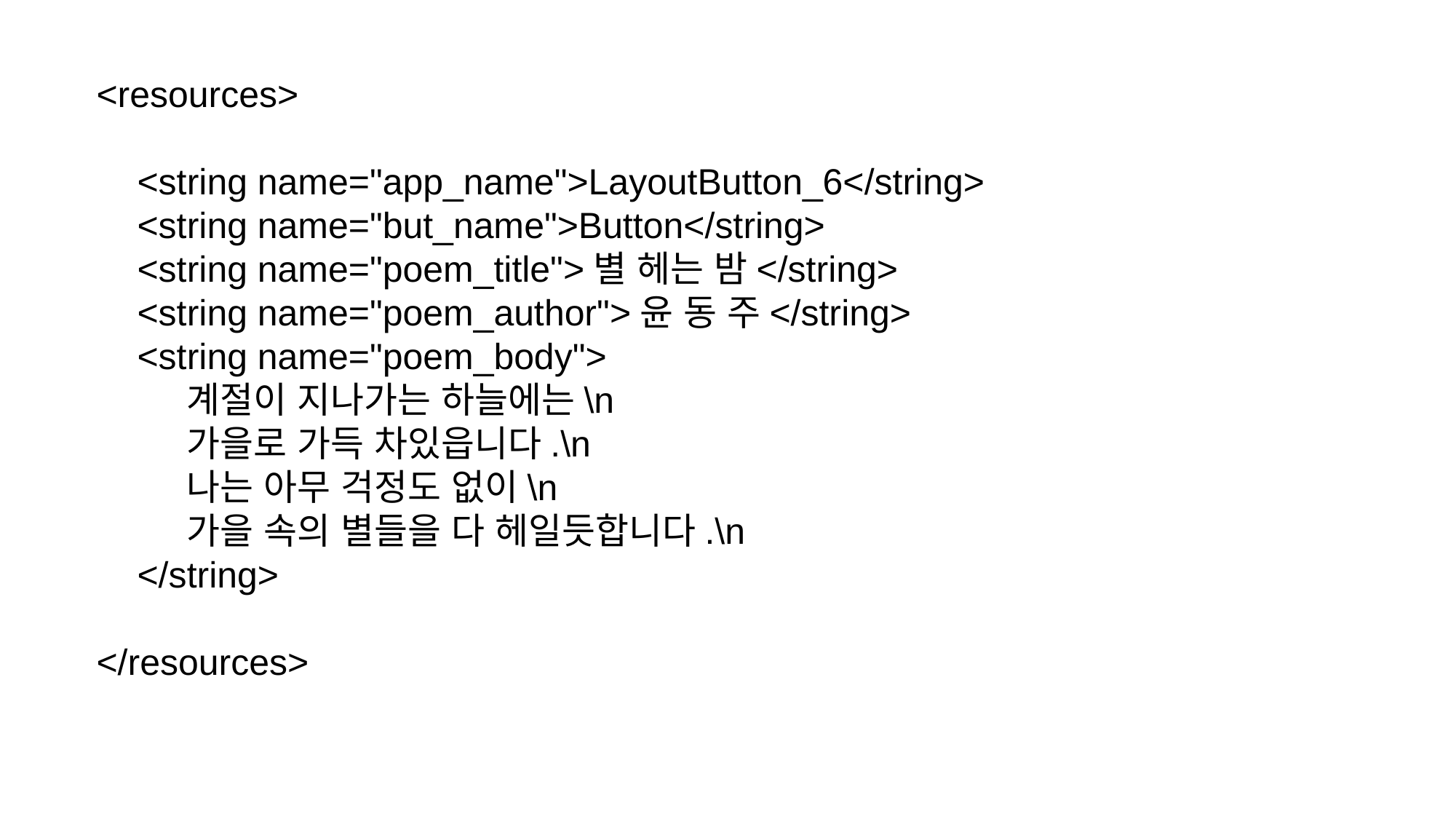

<resources>

    <string name="app_name">LayoutButton_6</string>
    <string name="but_name">Button</string>
    <string name="poem_title">별 헤는 밤</string>
    <string name="poem_author">윤 동 주</string>
    <string name="poem_body">
        계절이 지나가는 하늘에는\n
        가을로 가득 차있읍니다.\n
        나는 아무 걱정도 없이\n
        가을 속의 별들을 다 헤일듯합니다.\n
    </string>

</resources>